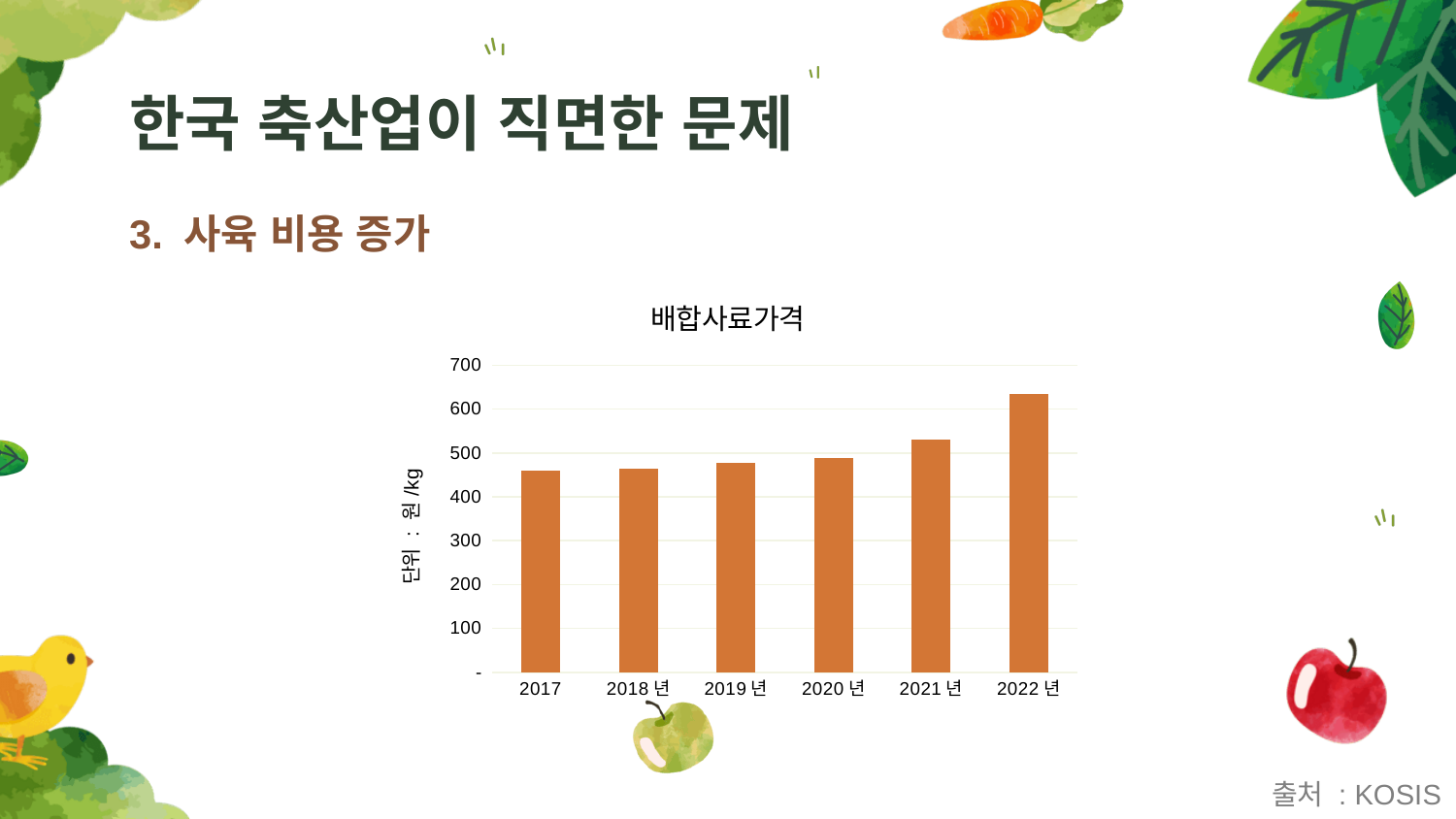

# 한국 축산업이 직면한 문제
3. 사육 비용 증가

### Chart: 배합사료가격

| Category | 비육 |
|---|---|
| 2017 | 459.5658333333334 |
| 2018년 | 464.93666666666667 |
| 2019년 | 476.5116666666666 |
| 2020년 | 488.27937379056806 |
| 2021년 | 530.8416809791328 |
| 2022년 | 635.0155376689679 |
출처 : KOSIS